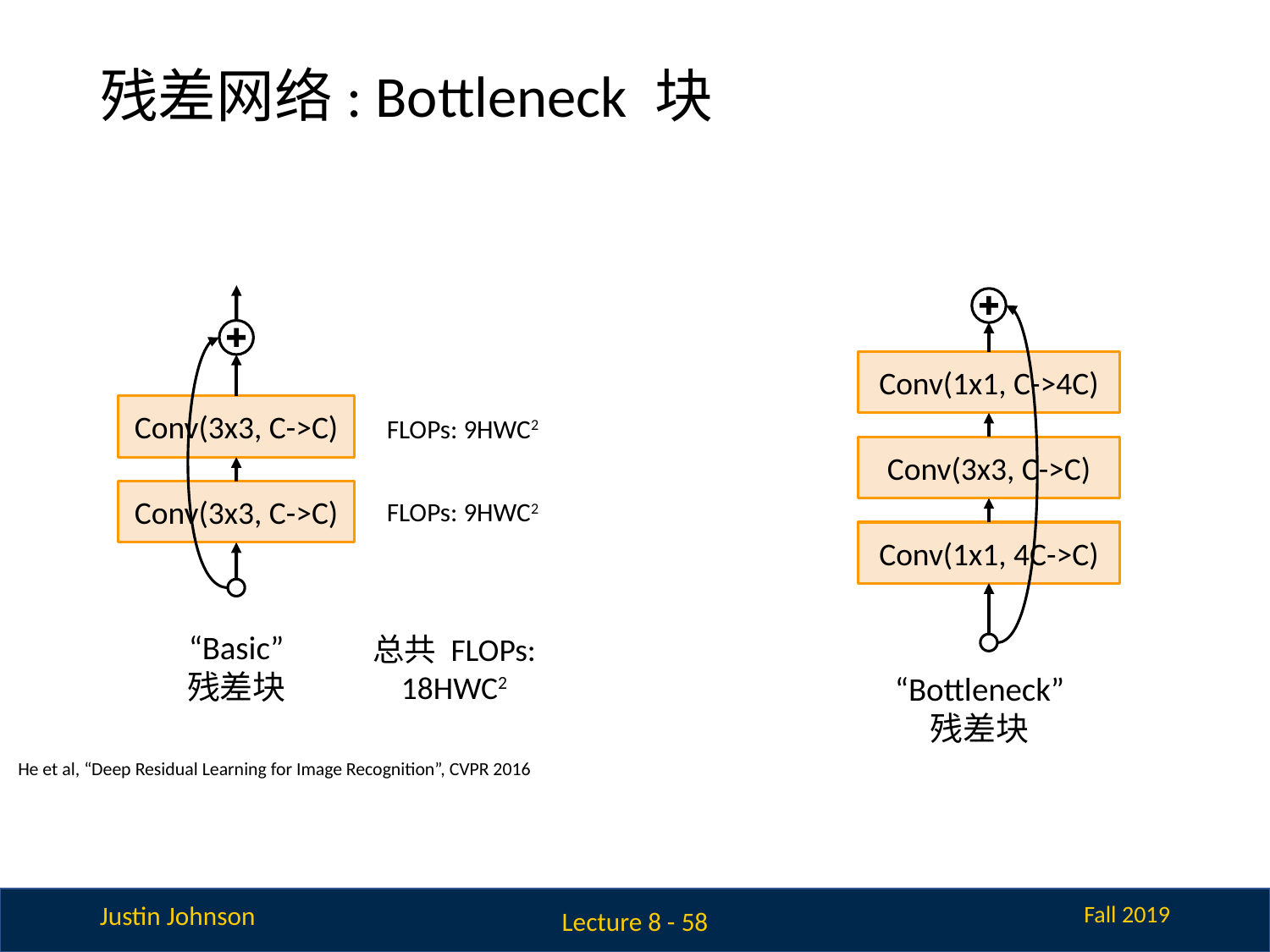

# 残差网络: Bottleneck 块

Conv(1x1, C->4C)
Conv(3x3, C->C)
FLOPs: 9HWC2
Conv(3x3, C->C)
Conv(3x3, C->C)
FLOPs: 9HWC2
Conv(1x1, 4C->C)

总共 FLOPs:
18HWC2
“Basic”
残差块

“Bottleneck”
残差块
He et al, “Deep Residual Learning for Image Recognition”, CVPR 2016
Lecture 8 - 58